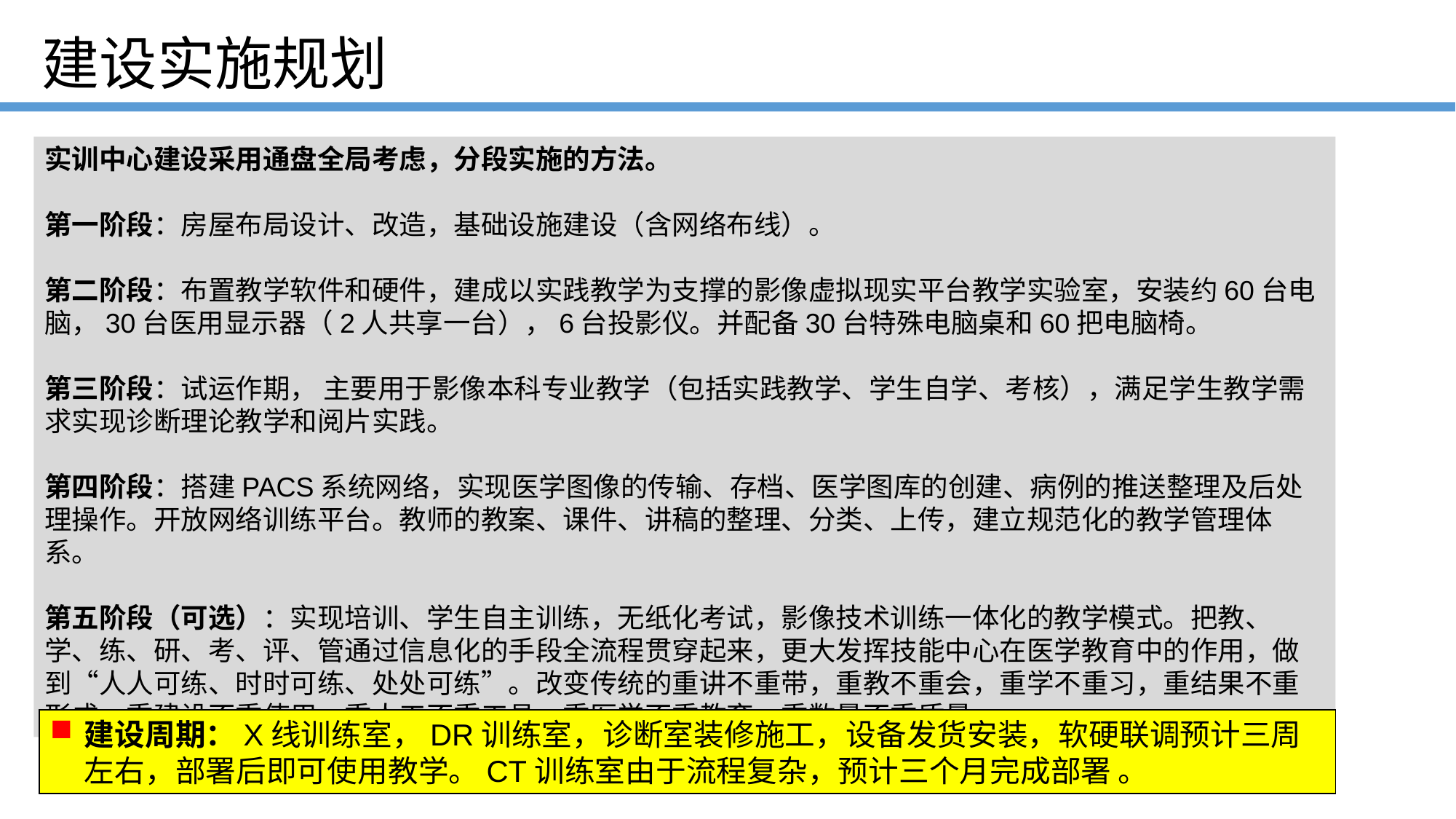

# 建设实施规划
实训中心建设采用通盘全局考虑，分段实施的方法。

第一阶段：房屋布局设计、改造，基础设施建设（含网络布线）。

第二阶段：布置教学软件和硬件，建成以实践教学为支撑的影像虚拟现实平台教学实验室，安装约60台电脑，30台医用显示器（2人共享一台），6台投影仪。并配备30台特殊电脑桌和60把电脑椅。

第三阶段：试运作期， 主要用于影像本科专业教学（包括实践教学、学生自学、考核），满足学生教学需求实现诊断理论教学和阅片实践。

第四阶段：搭建PACS系统网络，实现医学图像的传输、存档、医学图库的创建、病例的推送整理及后处理操作。开放网络训练平台。教师的教案、课件、讲稿的整理、分类、上传，建立规范化的教学管理体系。

第五阶段（可选）：实现培训、学生自主训练，无纸化考试，影像技术训练一体化的教学模式。把教、学、练、研、考、评、管通过信息化的手段全流程贯穿起来，更大发挥技能中心在医学教育中的作用，做到“人人可练、时时可练、处处可练”。改变传统的重讲不重带，重教不重会，重学不重习，重结果不重形成，重建设不重使用，重人工不重工具，重医学不重教育，重数量不重质量。
建设周期：X线训练室，DR训练室，诊断室装修施工，设备发货安装，软硬联调预计三周左右，部署后即可使用教学。CT训练室由于流程复杂，预计三个月完成部署 。